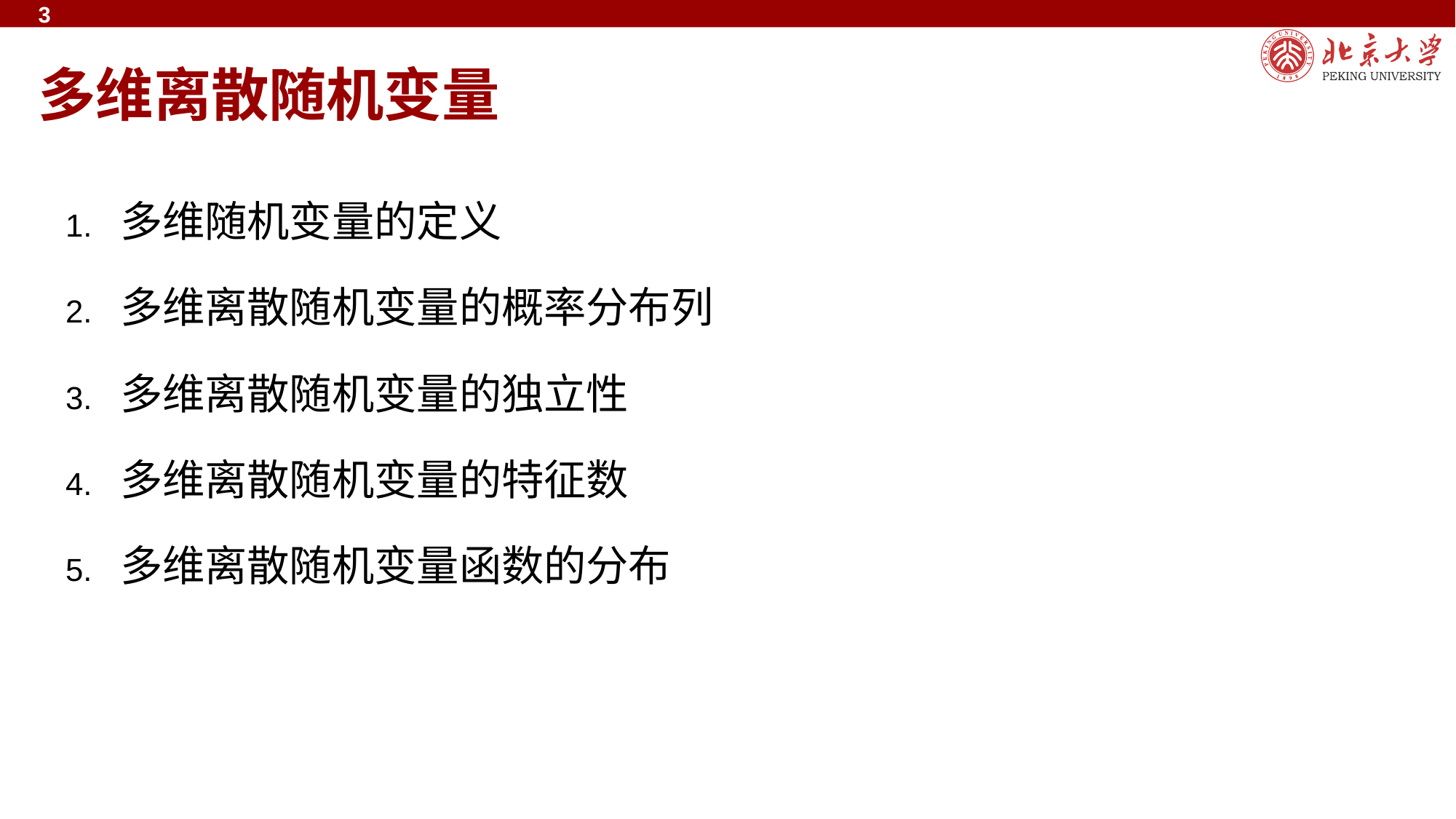

3
# 多维离散随机变量
多维随机变量的定义
多维离散随机变量的概率分布列
多维离散随机变量的独立性
多维离散随机变量的特征数
多维离散随机变量函数的分布